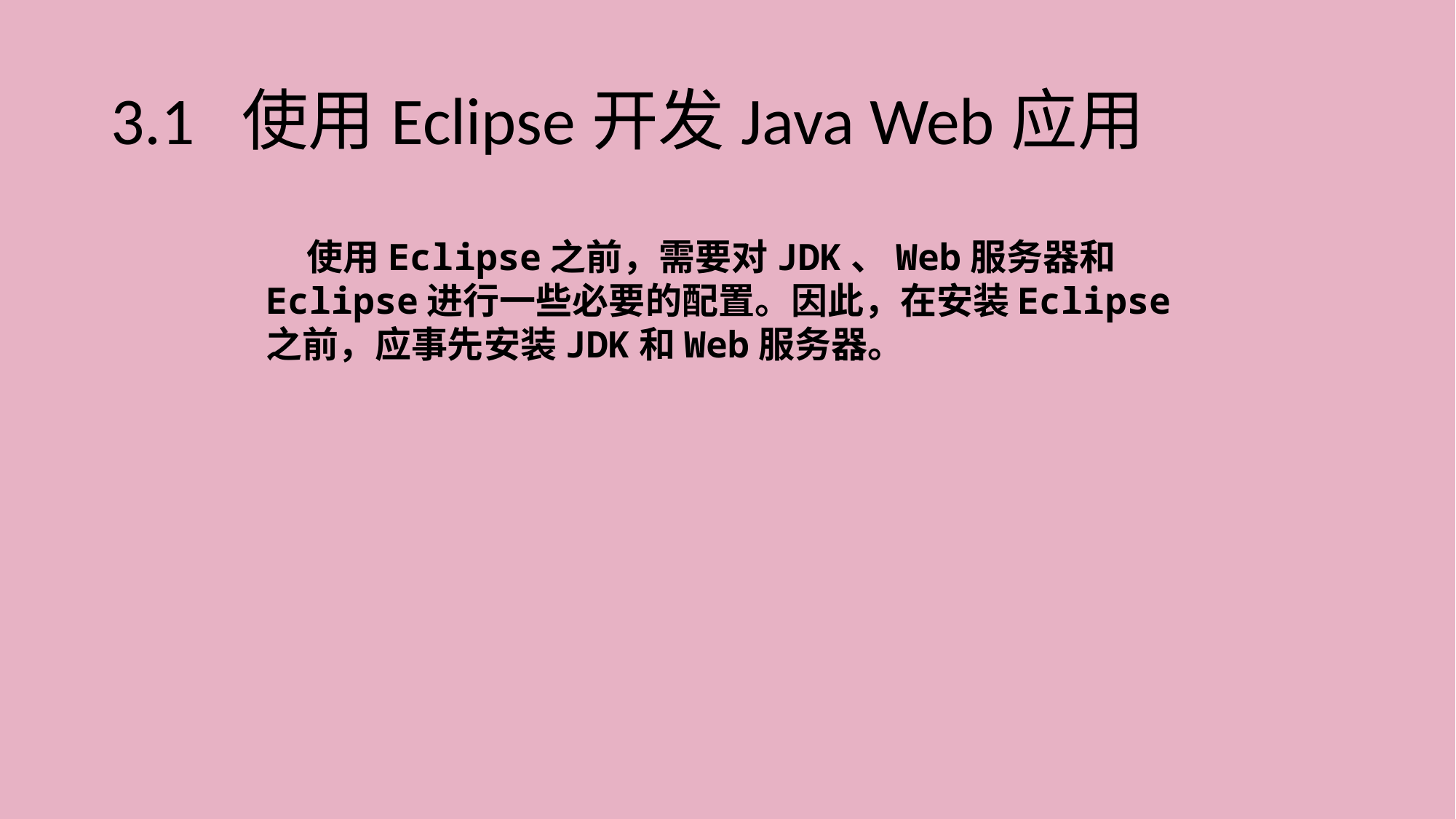

# 3.1  使用Eclipse开发Java Web应用
    使用Eclipse之前，需要对JDK、Web服务器和Eclipse进行一些必要的配置。因此，在安装Eclipse之前，应事先安装JDK和Web服务器。